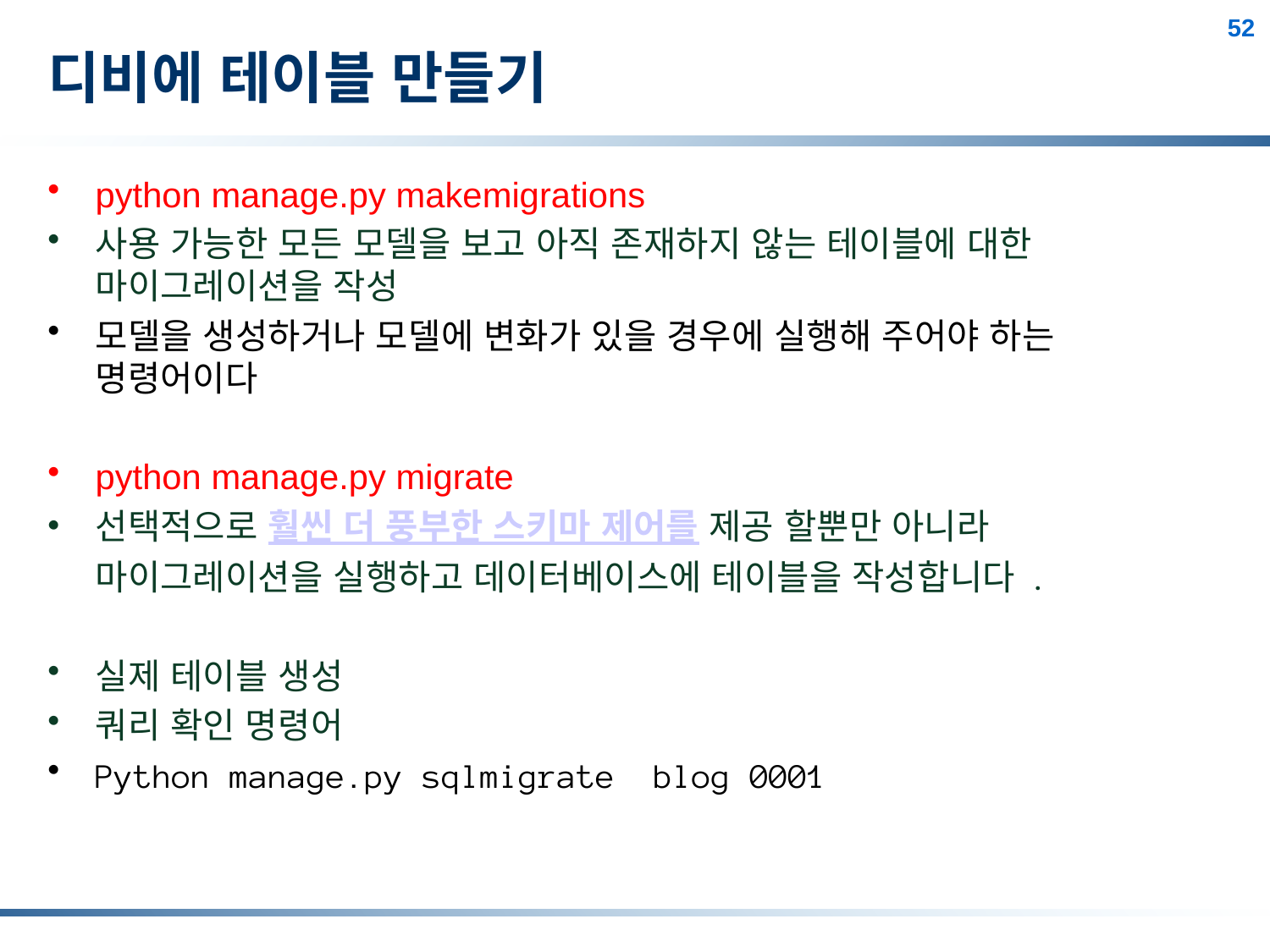

# 디비에 테이블 만들기
python manage.py makemigrations
사용 가능한 모든 모델을 보고 아직 존재하지 않는 테이블에 대한 마이그레이션을 작성
모델을 생성하거나 모델에 변화가 있을 경우에 실행해 주어야 하는 명령어이다

python manage.py migrate
선택적으로 훨씬 더 풍부한 스키마 제어를 제공 할뿐만 아니라 마이그레이션을 실행하고 데이터베이스에 테이블을 작성합니다 .

실제 테이블 생성
쿼리 확인 명령어
Python manage.py sqlmigrate  blog 0001